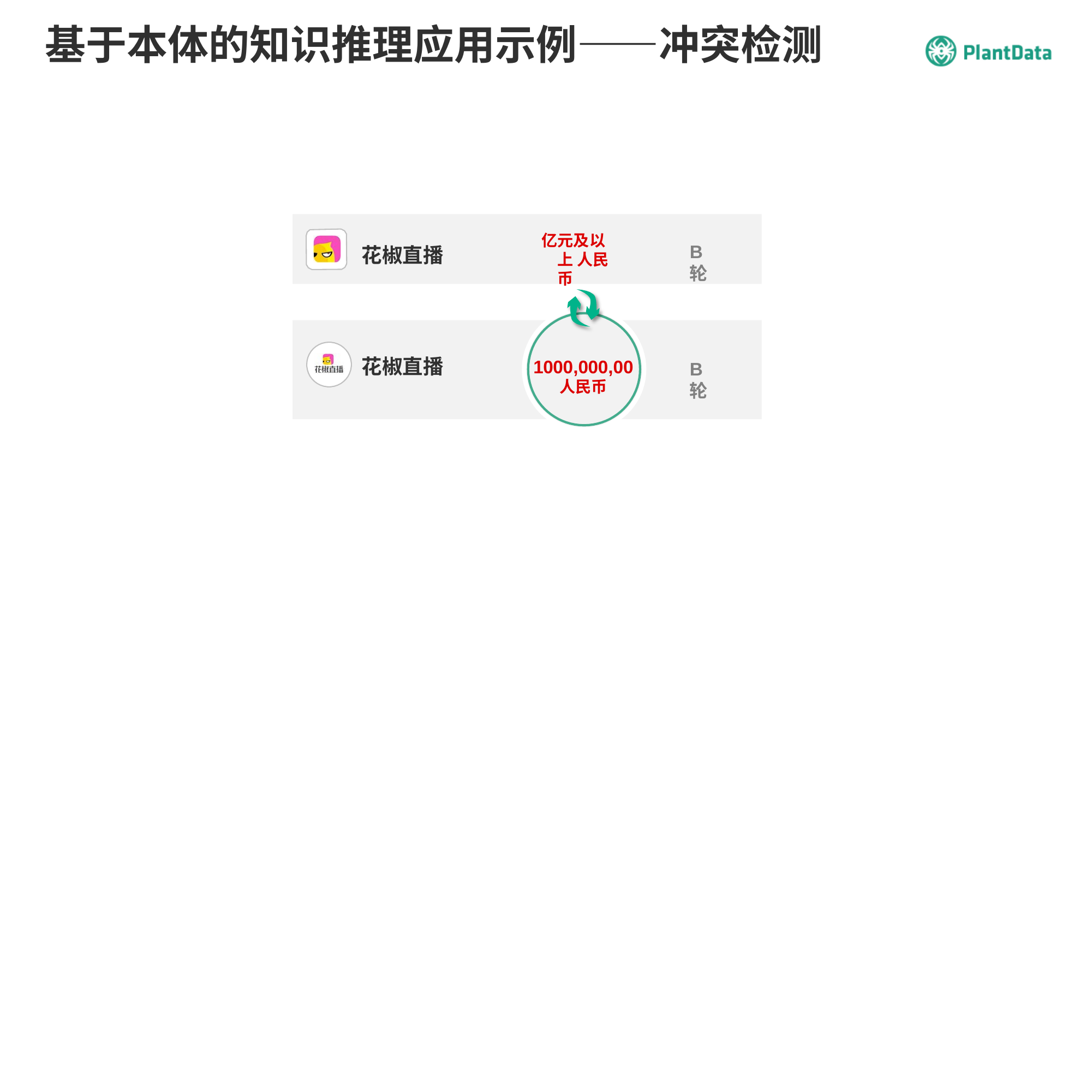

# 基于本体的知识推理应用示例——冲突检测

亿元及以上 人民币

B轮
花椒直播

花椒直播
1000,000,00
人民币
B轮